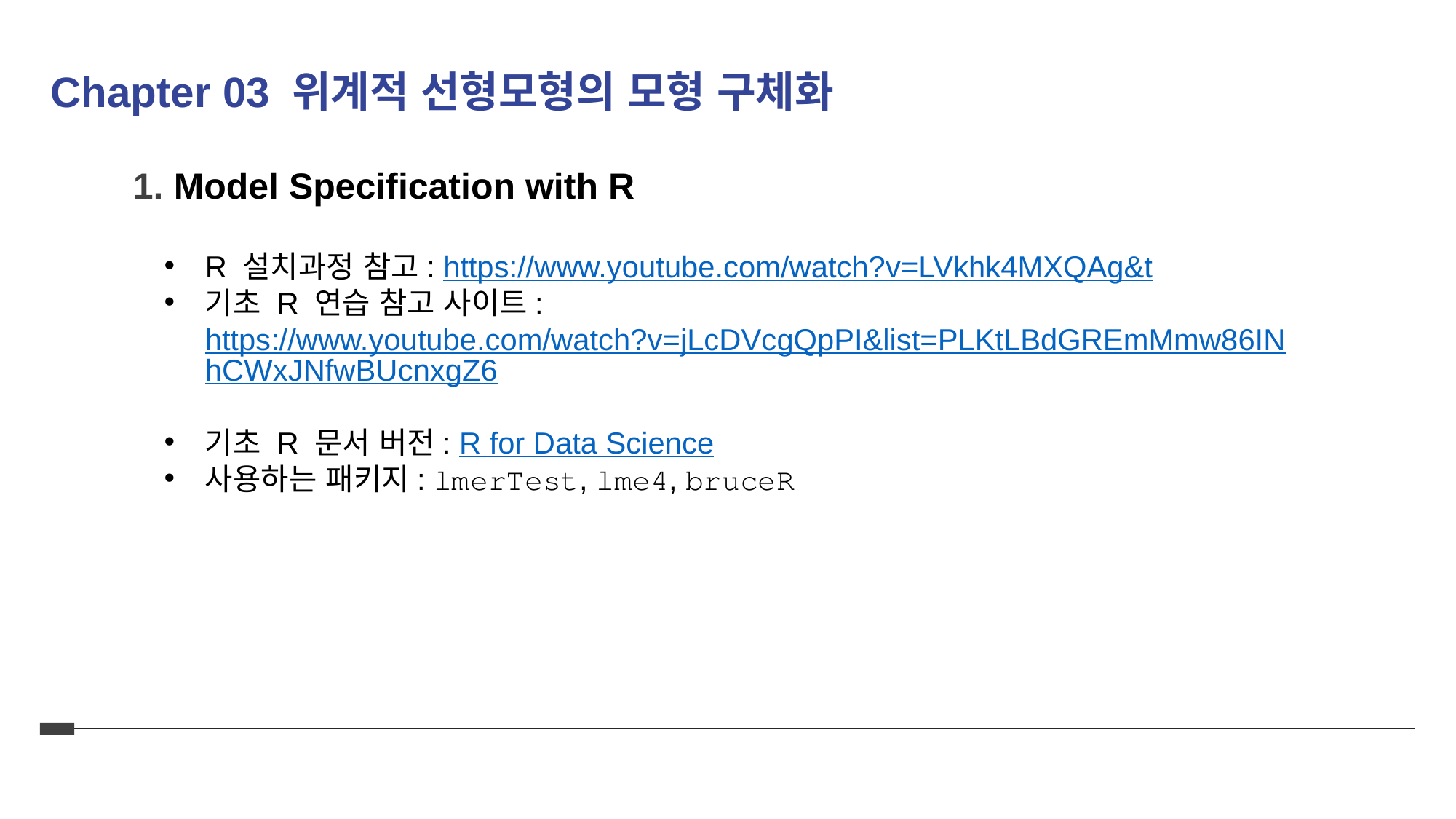

Chapter 03 위계적 선형모형의 모형 구체화
1. Model Specification with R

R 설치과정 참고: https://www.youtube.com/watch?v=LVkhk4MXQAg&t
기초 R 연습 참고 사이트: https://www.youtube.com/watch?v=jLcDVcgQpPI&list=PLKtLBdGREmMmw86INhCWxJNfwBUcnxgZ6
기초 R 문서 버전: R for Data Science
사용하는 패키지: lmerTest, lme4, bruceR